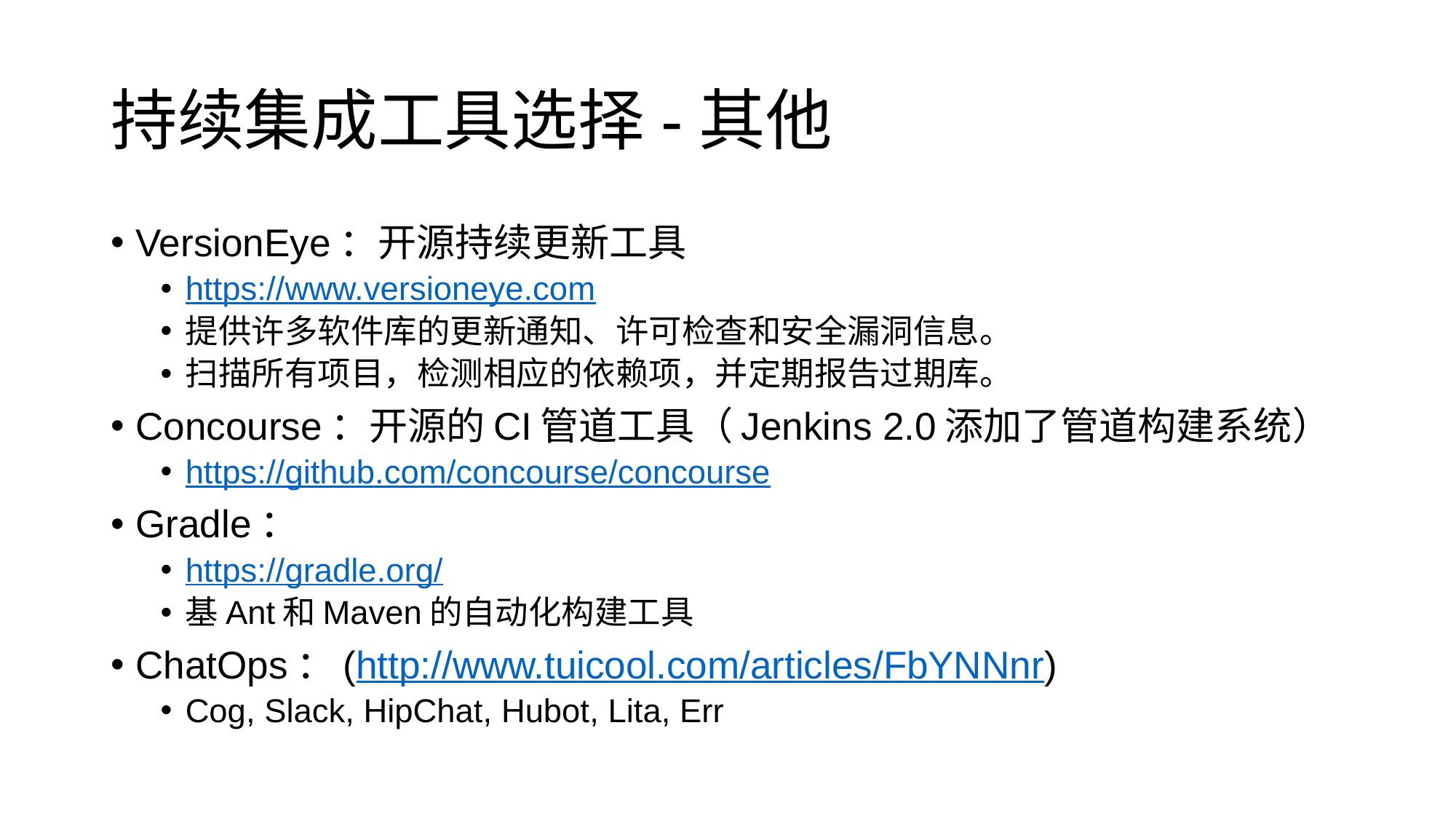

# 持续集成工具选择-其他
VersionEye：开源持续更新工具
https://www.versioneye.com
提供许多软件库的更新通知、许可检查和安全漏洞信息。
扫描所有项目，检测相应的依赖项，并定期报告过期库。
Concourse：开源的CI管道工具（Jenkins 2.0添加了管道构建系统）
https://github.com/concourse/concourse
Gradle：
https://gradle.org/
基Ant和Maven的自动化构建工具
ChatOps：(http://www.tuicool.com/articles/FbYNNnr)
Cog, Slack, HipChat, Hubot, Lita, Err